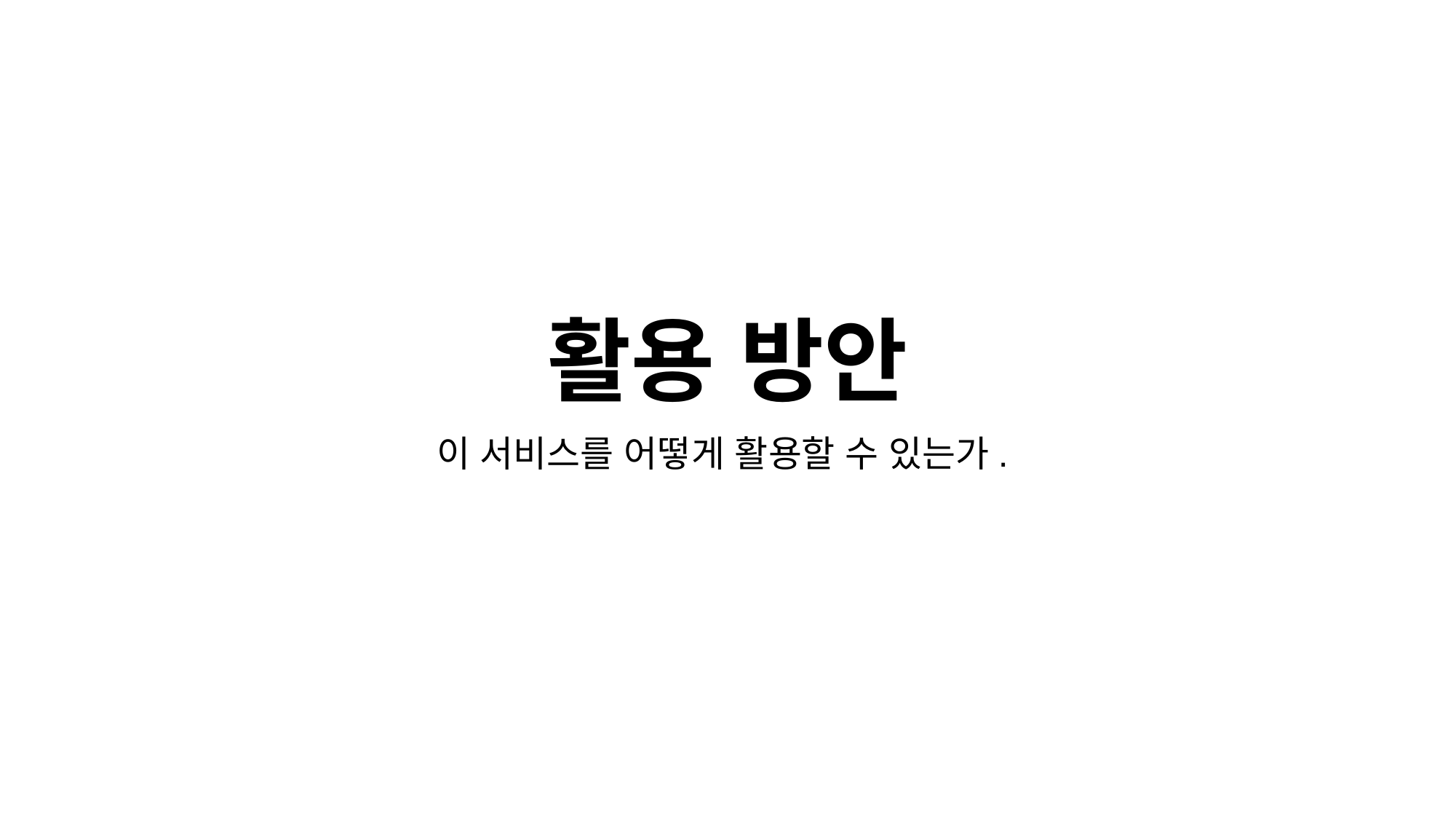

# 활용 방안
이 서비스를 어떻게 활용할 수 있는가.